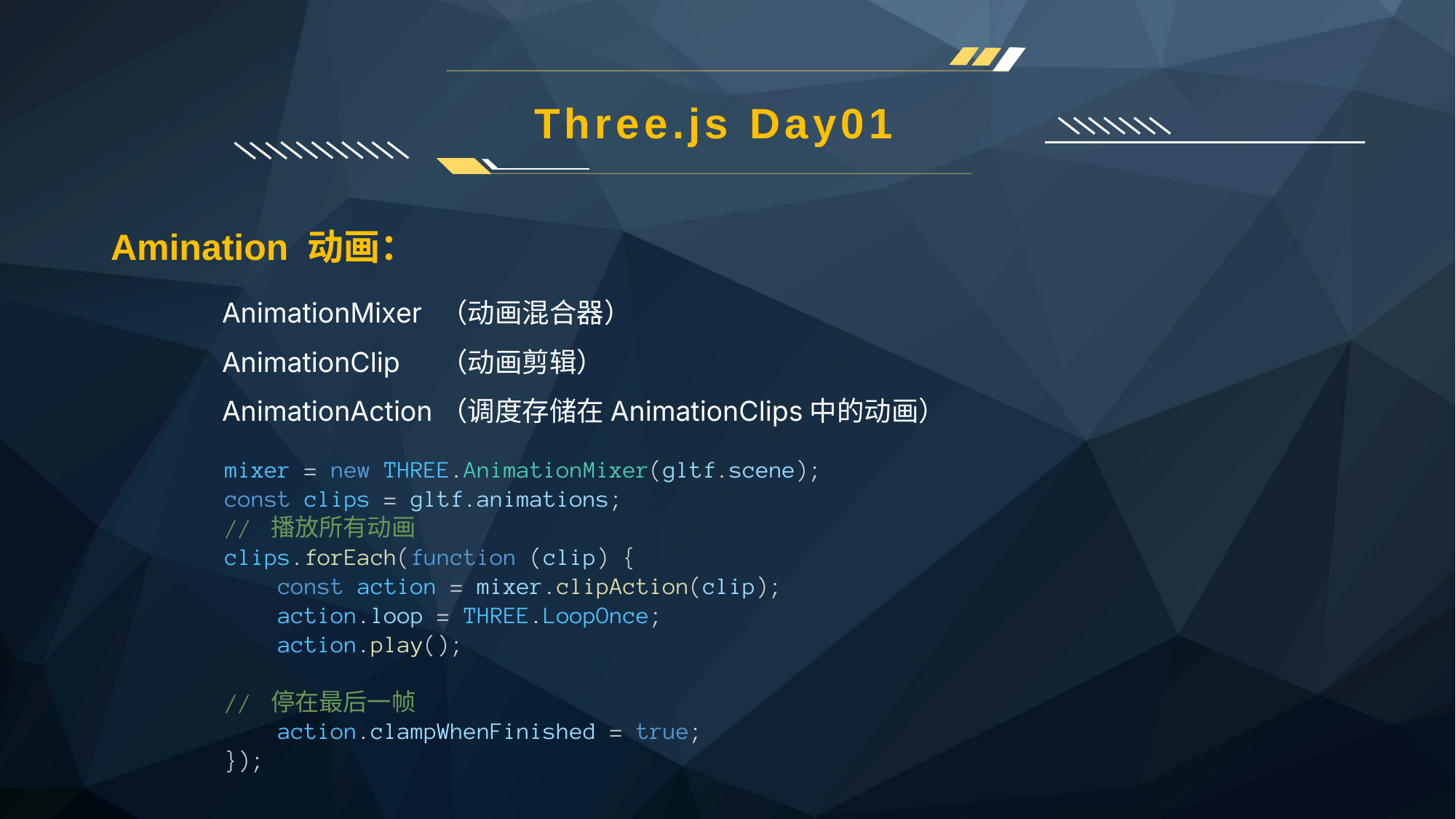

Three.js Day01

Amination 动画：
AnimationMixer	（动画混合器）
AnimationClip	（动画剪辑）
AnimationAction	（调度存储在AnimationClips中的动画）
    mixer = new THREE.AnimationMixer(gltf.scene);
    const clips = gltf.animations;
    // 播放所有动画
    clips.forEach(function (clip) {
        const action = mixer.clipAction(clip);
        action.loop = THREE.LoopOnce;
        action.play();
       
    // 停在最后一帧
        action.clampWhenFinished = true;
    });